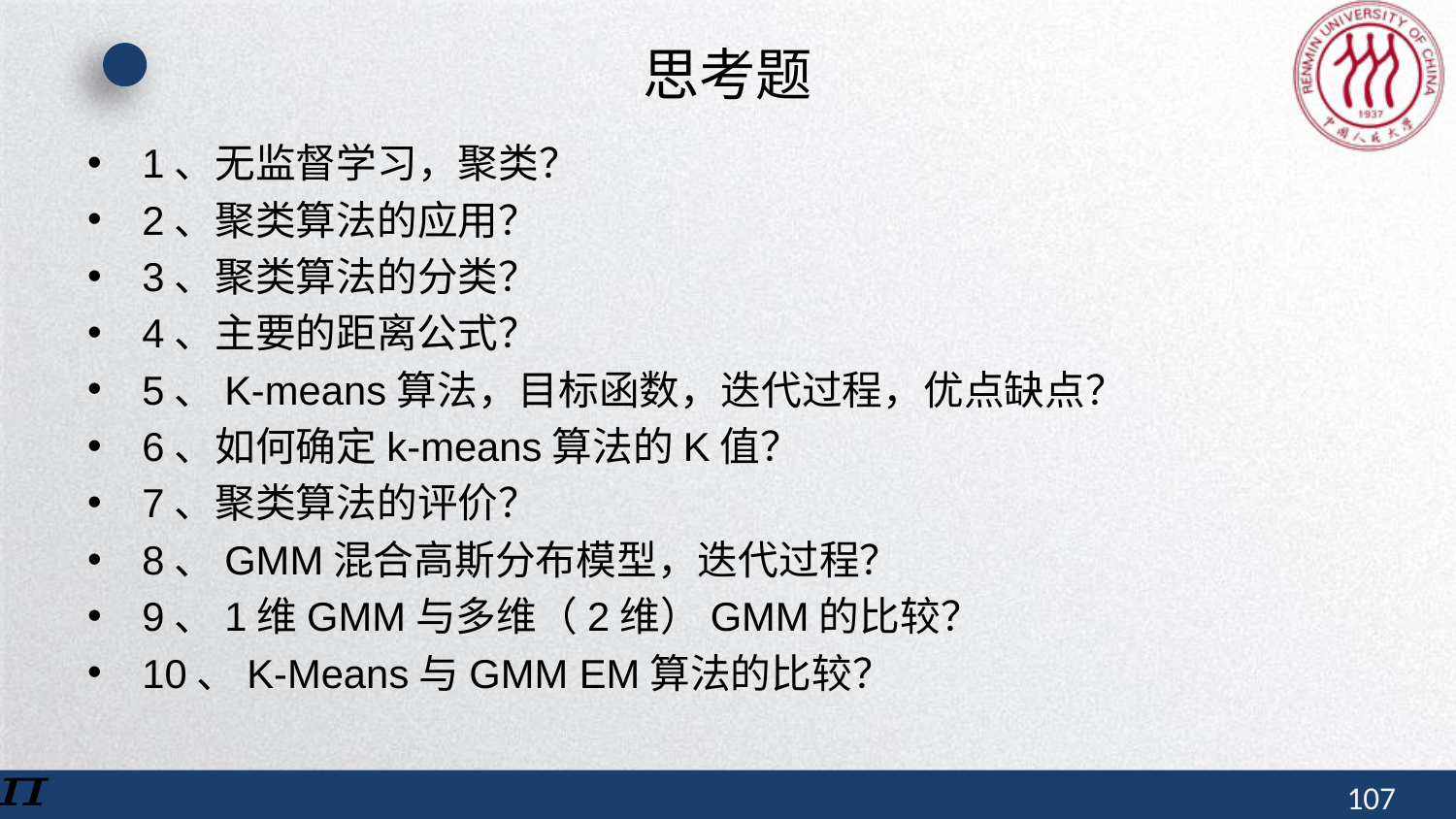

# 思考题
1、无监督学习，聚类？
2、聚类算法的应用？
3、聚类算法的分类？
4、主要的距离公式？
5、K-means算法，目标函数，迭代过程，优点缺点？
6、如何确定k-means算法的K值？
7、聚类算法的评价？
8、GMM混合高斯分布模型，迭代过程？
9、1维GMM与多维（2维）GMM的比较？
10、K-Means与GMM EM算法的比较？